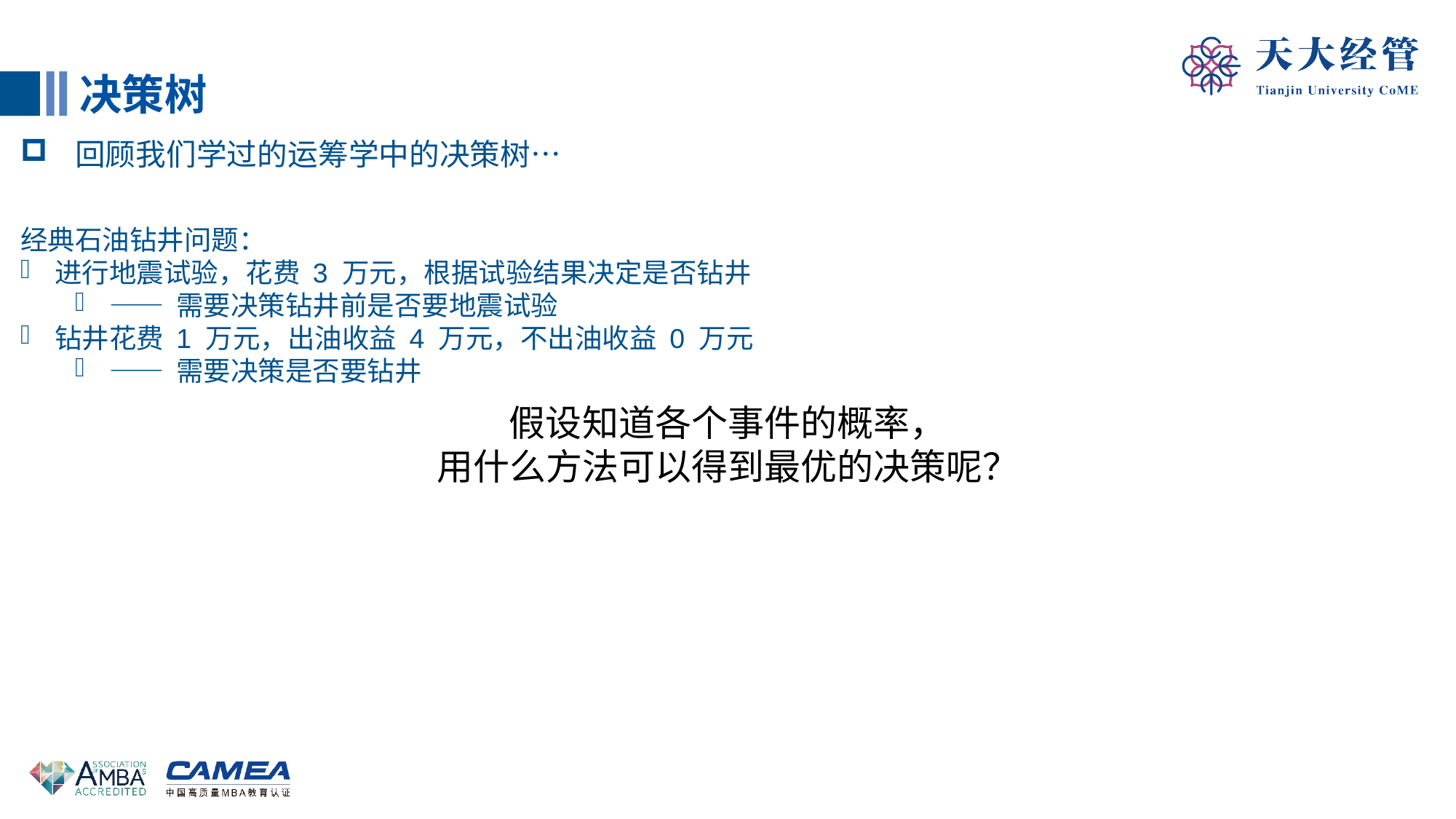

决策树

回顾我们学过的运筹学中的决策树…

经典石油钻井问题：
进行地震试验，花费 3 万元，根据试验结果决定是否钻井
—— 需要决策钻井前是否要地震试验
钻井花费 1 万元，出油收益 4 万元，不出油收益 0 万元
—— 需要决策是否要钻井
假设知道各个事件的概率，
用什么方法可以得到最优的决策呢？